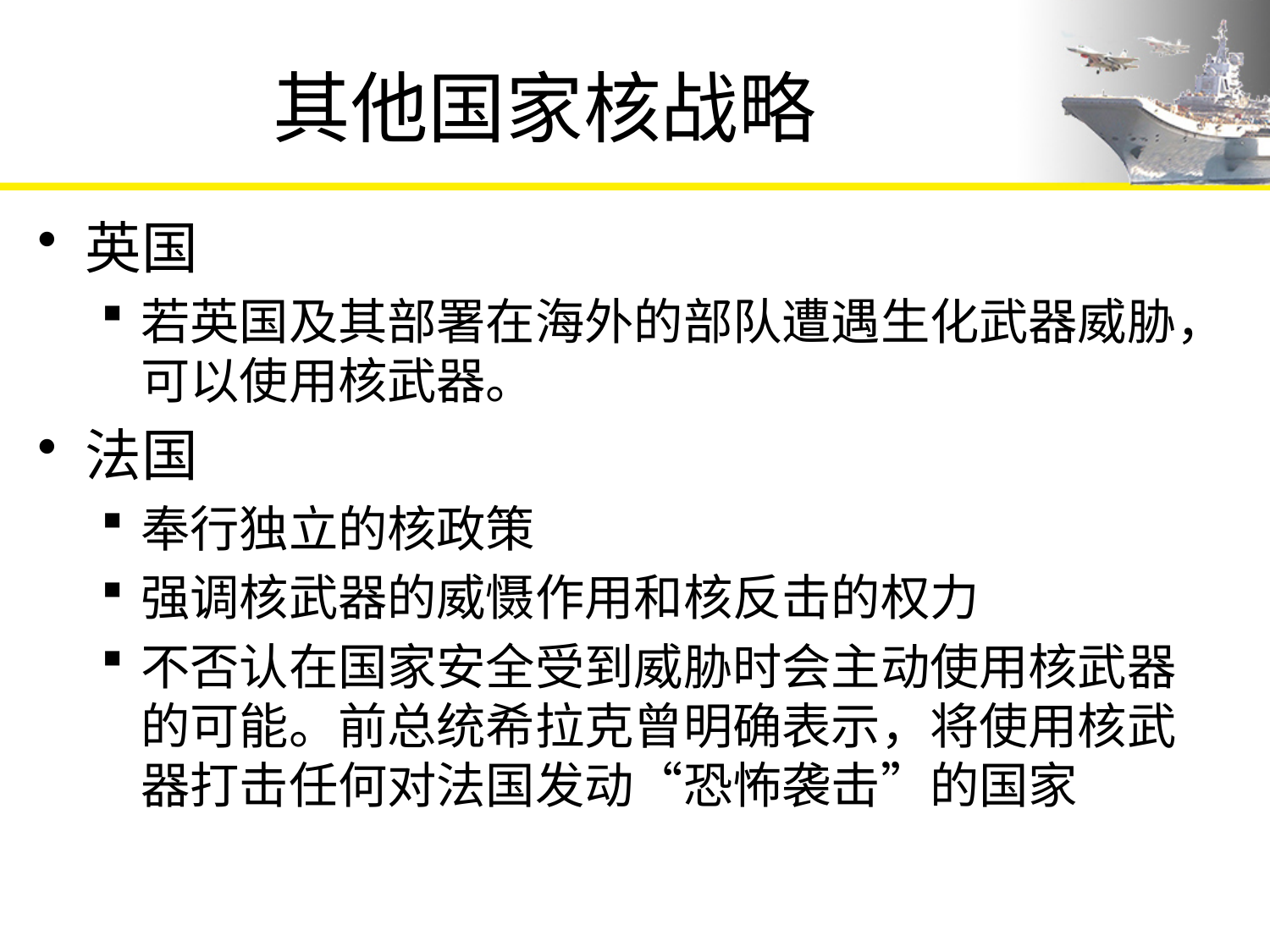

# 其他国家核战略
英国
若英国及其部署在海外的部队遭遇生化武器威胁，可以使用核武器。
法国
奉行独立的核政策
强调核武器的威慑作用和核反击的权力
不否认在国家安全受到威胁时会主动使用核武器的可能。前总统希拉克曾明确表示，将使用核武器打击任何对法国发动“恐怖袭击”的国家